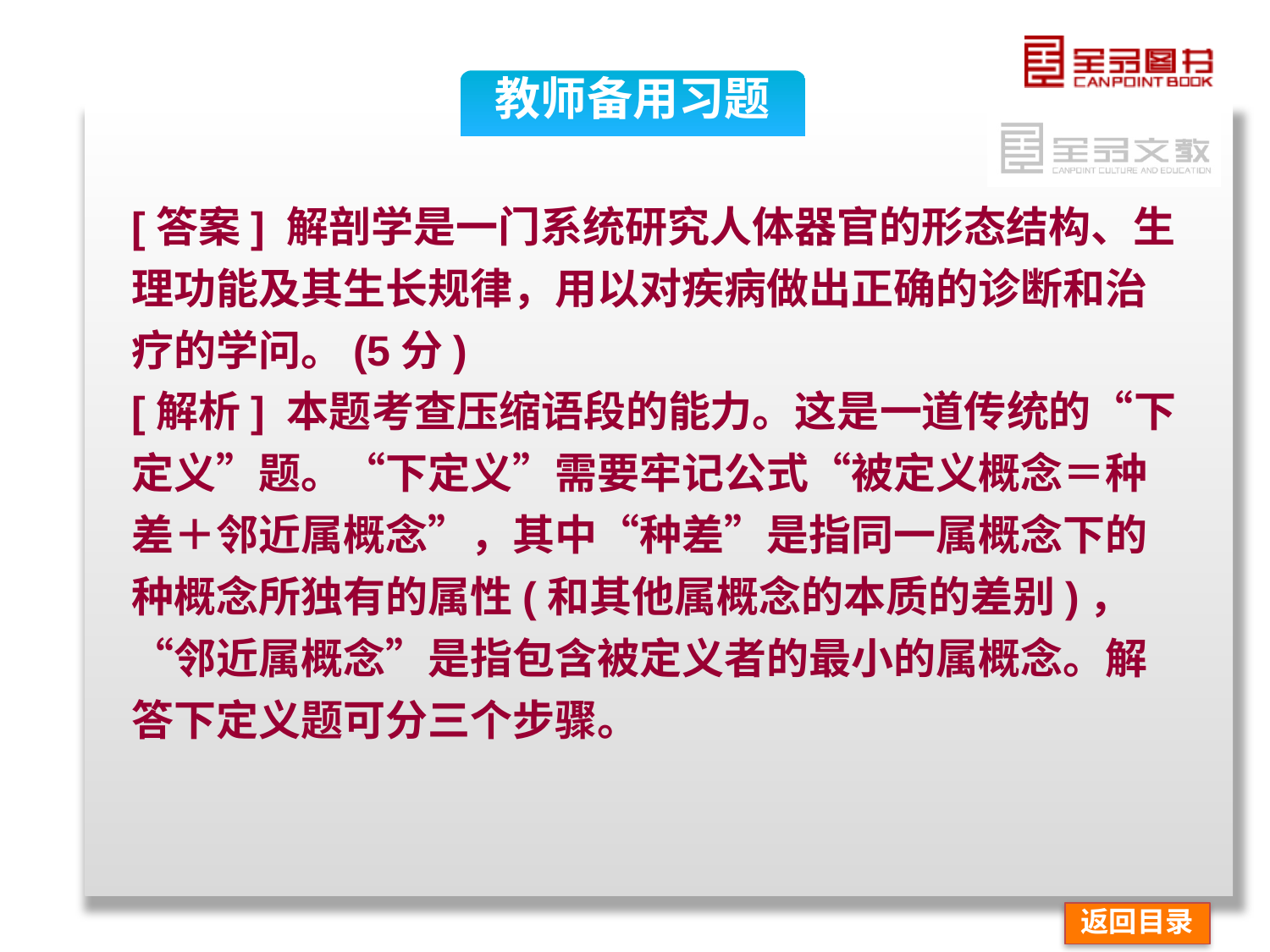

教师备用习题
[答案] 解剖学是一门系统研究人体器官的形态结构、生理功能及其生长规律，用以对疾病做出正确的诊断和治疗的学问。(5分)
[解析] 本题考查压缩语段的能力。这是一道传统的“下定义”题。“下定义”需要牢记公式“被定义概念＝种差＋邻近属概念”，其中“种差”是指同一属概念下的种概念所独有的属性(和其他属概念的本质的差别)，“邻近属概念”是指包含被定义者的最小的属概念。解答下定义题可分三个步骤。
返回目录